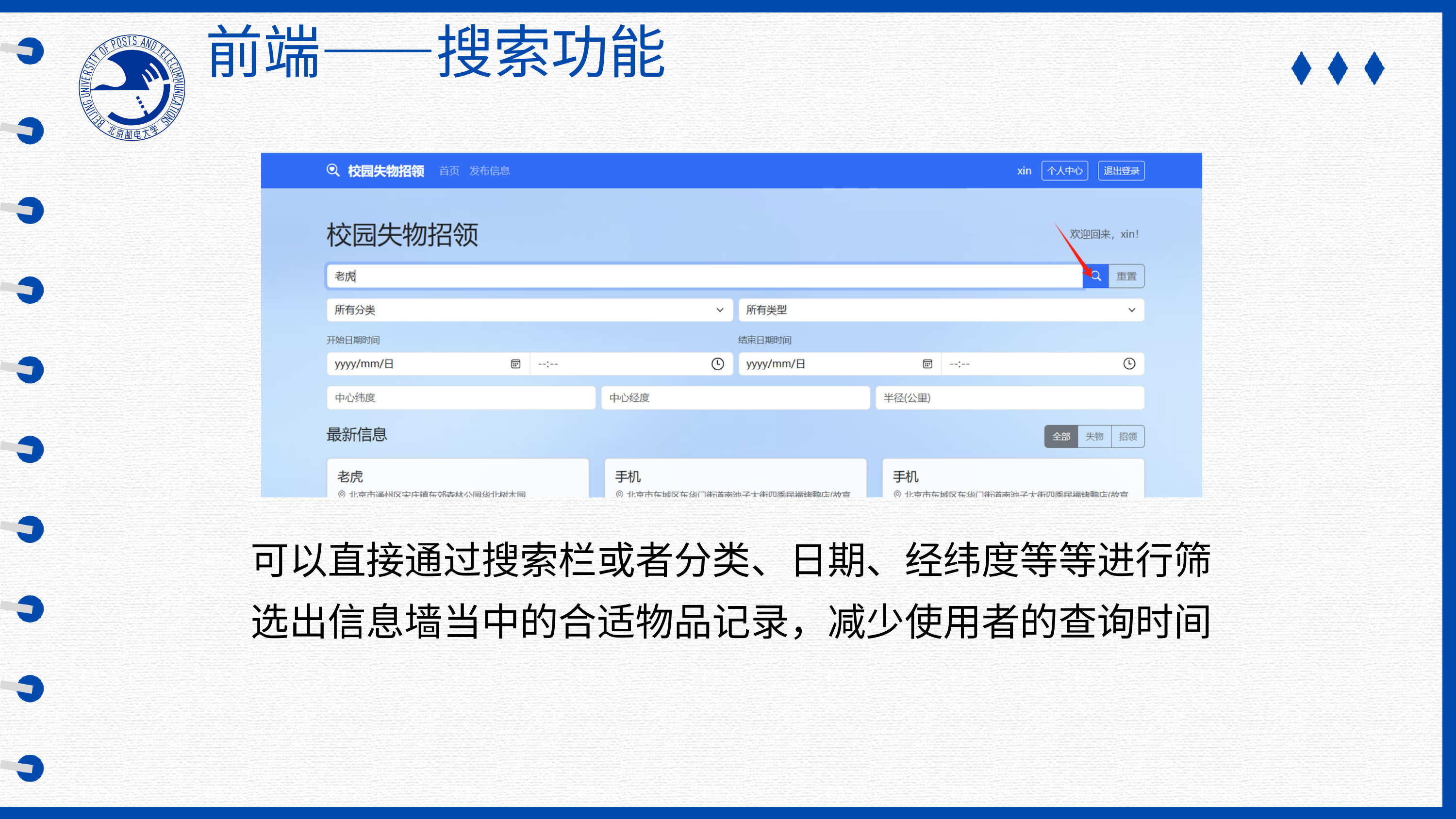

前端——搜索功能

可以直接通过搜索栏或者分类、日期、经纬度等等进行筛选出信息墙当中的合适物品记录，减少使用者的查询时间